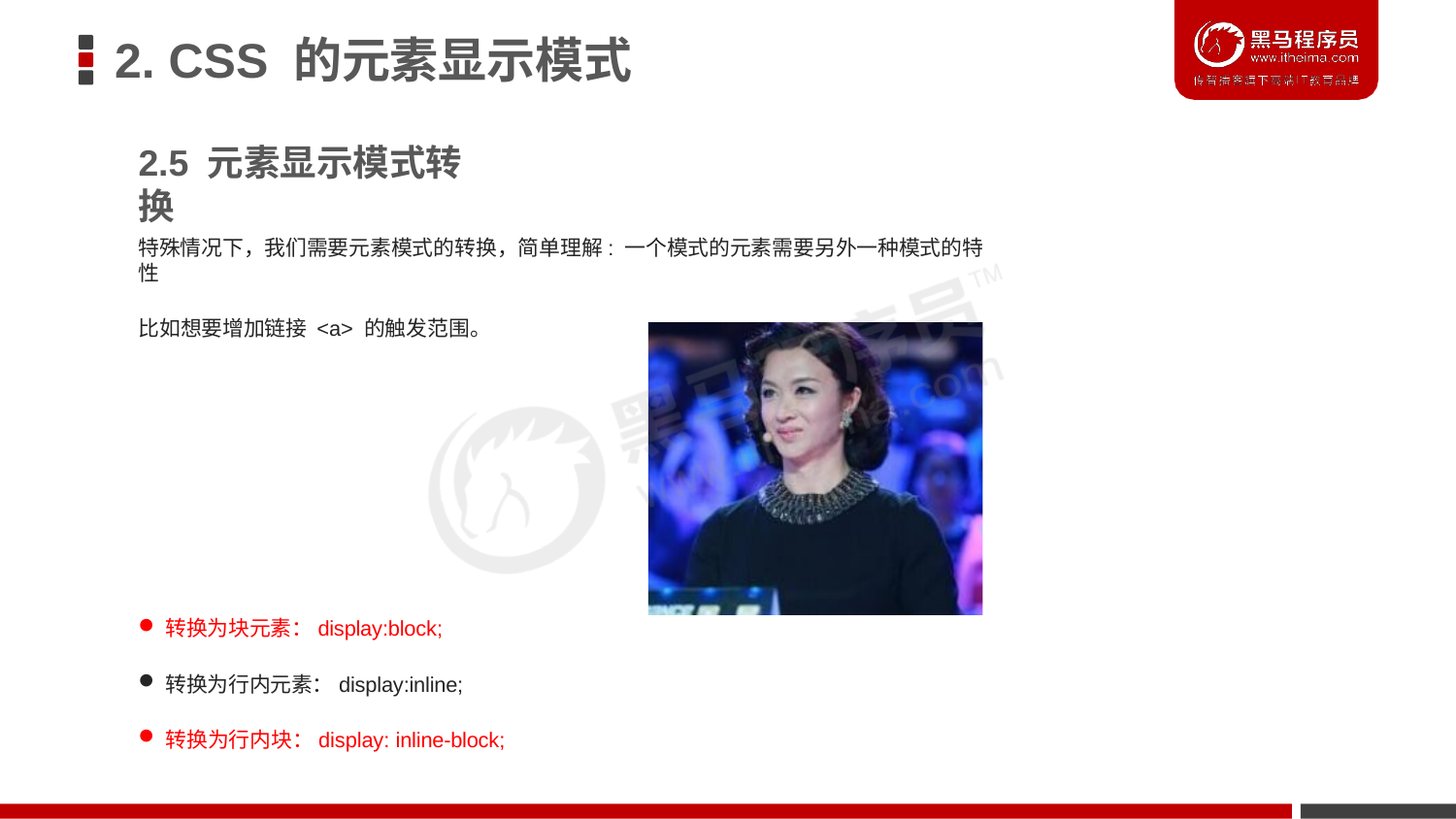

# 2. CSS 的元素显示模式
2.5 元素显示模式转换

特殊情况下，我们需要元素模式的转换，简单理解: 一个模式的元素需要另外一种模式的特性

比如想要增加链接 <a> 的触发范围。

转换为块元素：display:block;

转换为行内元素：display:inline;

转换为行内块：display: inline-block;